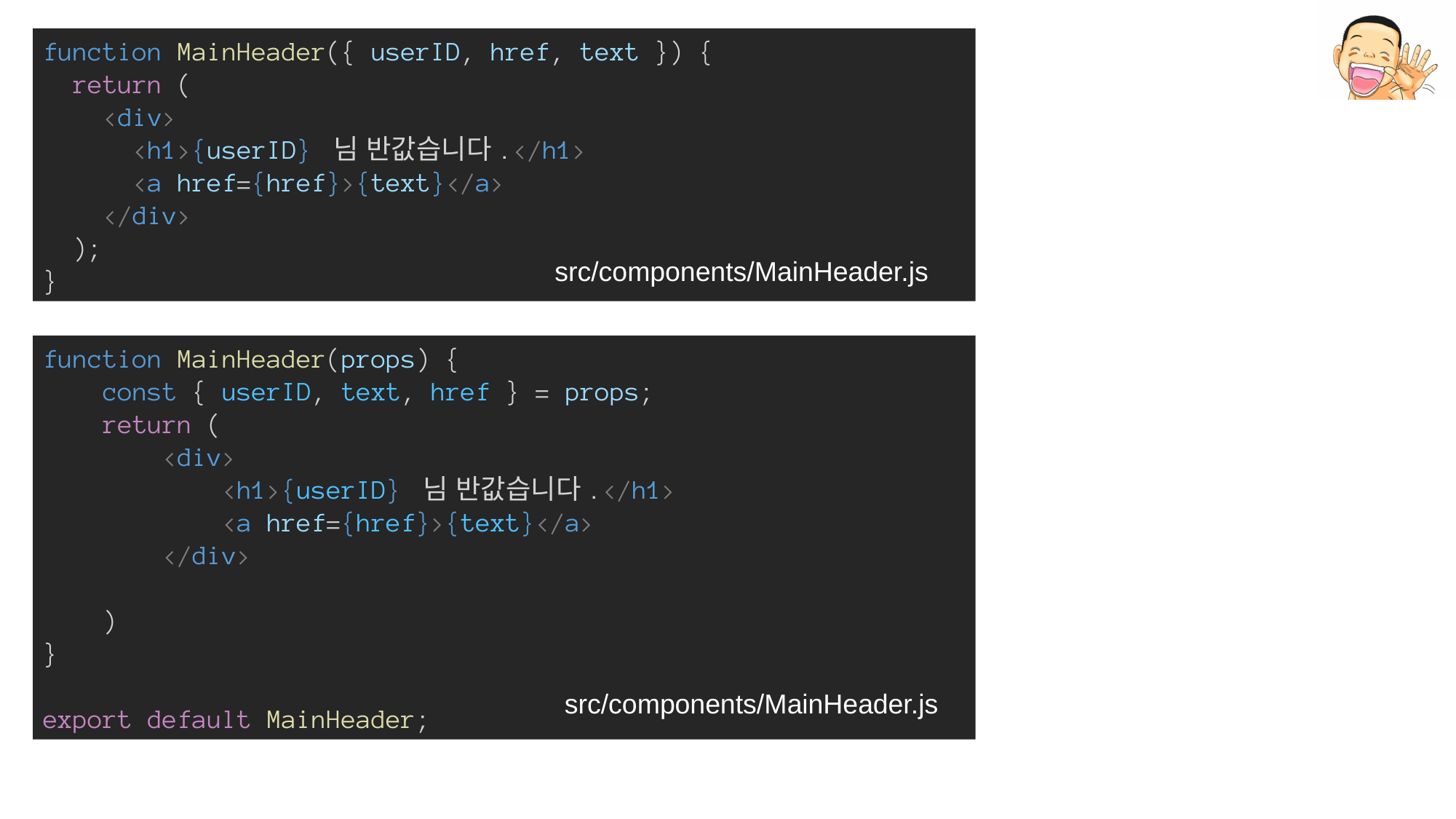

function MainHeader({ userID, href, text }) {
  return (
    <div>
      <h1>{userID} 님 반값습니다.</h1>
      <a href={href}>{text}</a>
    </div>
  );
}
src/components/MainHeader.js
function MainHeader(props) {
    const { userID, text, href } = props;
    return (
        <div>
            <h1>{userID} 님 반값습니다.</h1>
            <a href={href}>{text}</a>
        </div>
    )
}
export default MainHeader;
src/components/MainHeader.js